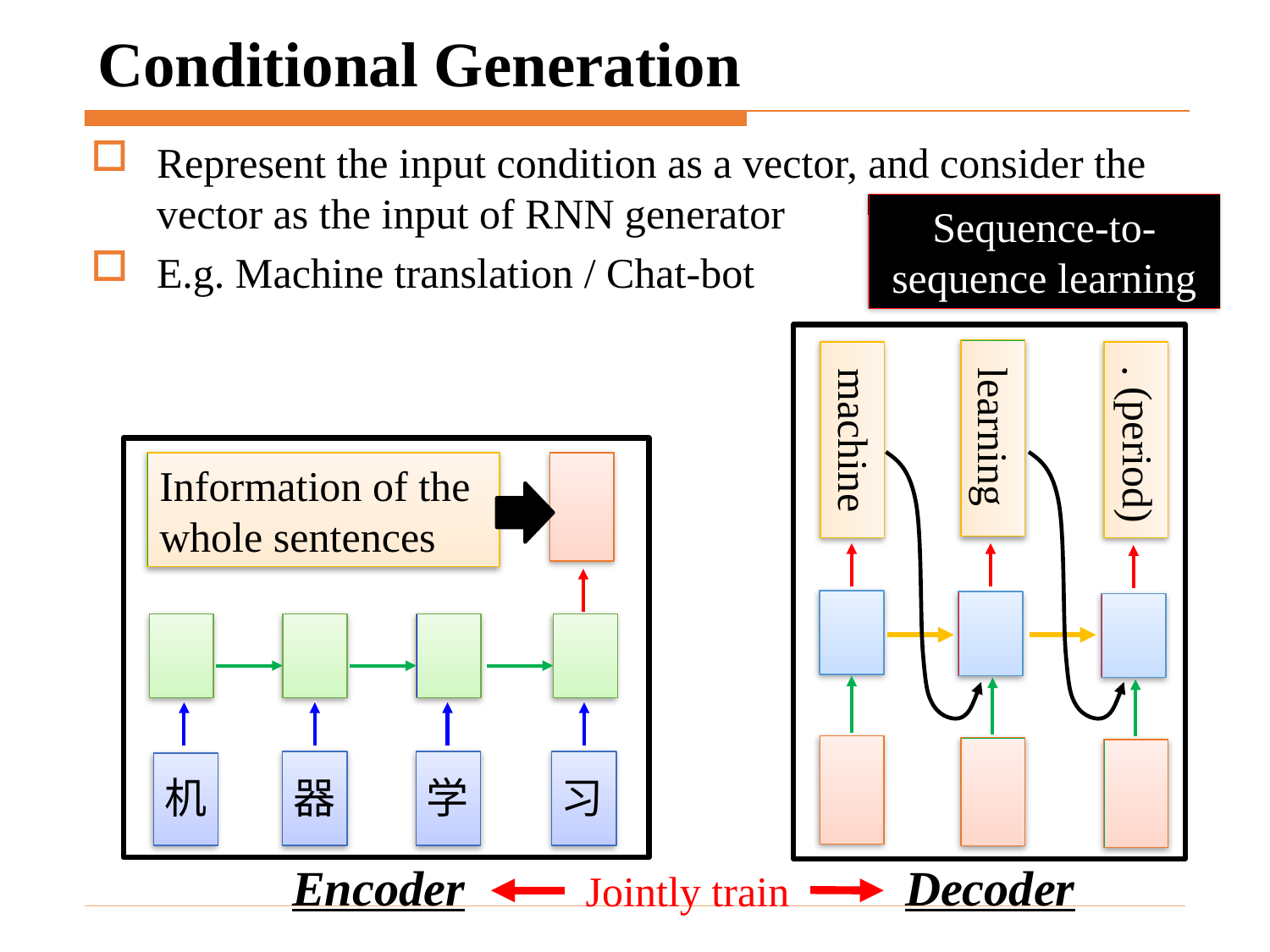

# Conditional Generation
Represent the input condition as a vector, and consider the vector as the input of RNN generator
E.g. Machine translation / Chat-bot

Sequence-to-sequence learning

learning
machine
. (period)

Information of the whole sentences

机
器
学
习
Encoder
Decoder
Jointly train